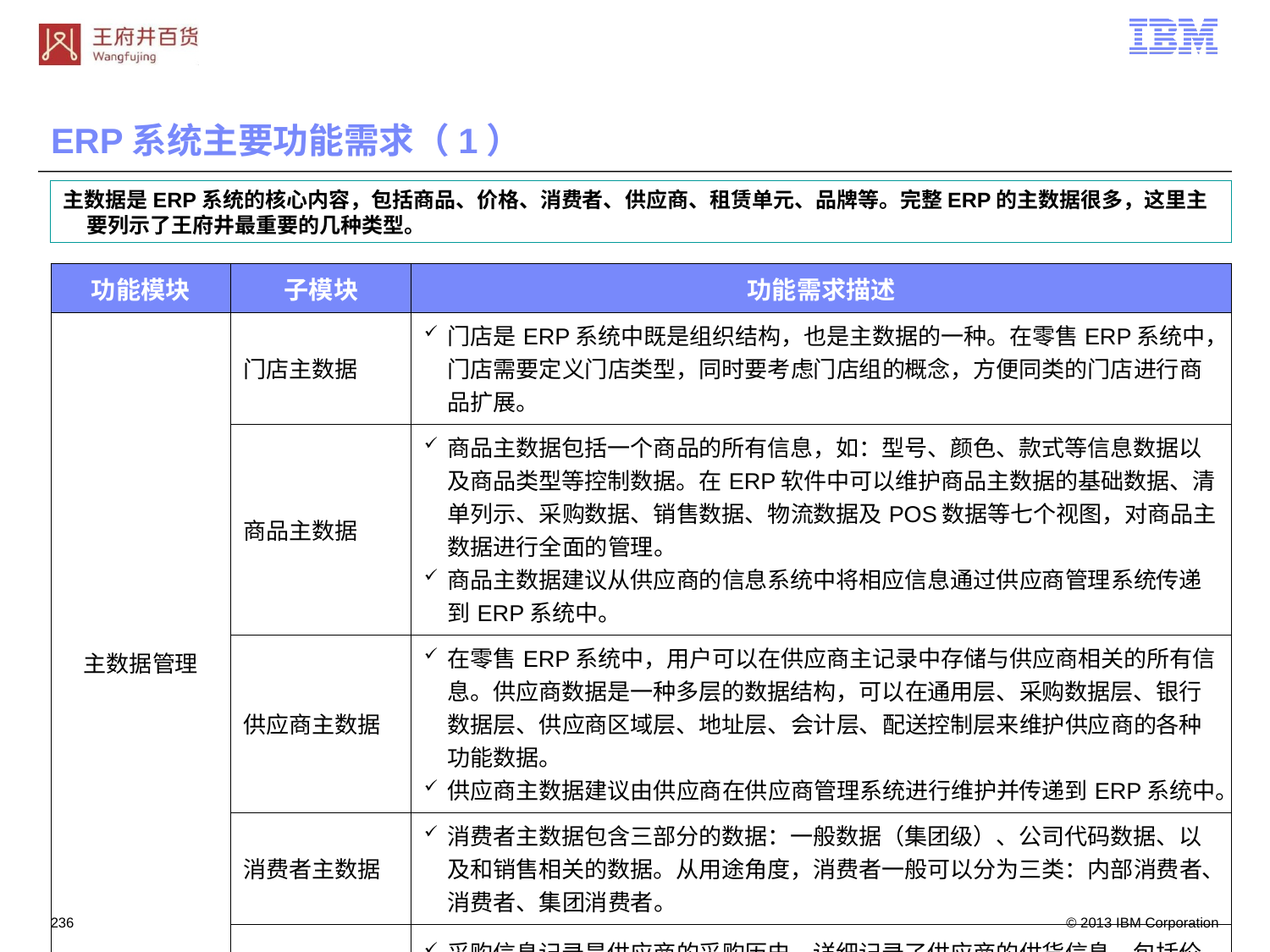

# ERP系统主要功能需求（1）
主数据是ERP系统的核心内容，包括商品、价格、消费者、供应商、租赁单元、品牌等。完整ERP的主数据很多，这里主要列示了王府井最重要的几种类型。
| 功能模块 | 子模块 | 功能需求描述 |
| --- | --- | --- |
| 主数据管理 | 门店主数据 | 门店是ERP系统中既是组织结构，也是主数据的一种。在零售ERP系统中，门店需要定义门店类型，同时要考虑门店组的概念，方便同类的门店进行商品扩展。 |
|  | 商品主数据 | 商品主数据包括一个商品的所有信息，如：型号、颜色、款式等信息数据以及商品类型等控制数据。在ERP软件中可以维护商品主数据的基础数据、清单列示、采购数据、销售数据、物流数据及POS数据等七个视图，对商品主数据进行全面的管理。 商品主数据建议从供应商的信息系统中将相应信息通过供应商管理系统传递到ERP系统中。 |
|  | 供应商主数据 | 在零售ERP系统中，用户可以在供应商主记录中存储与供应商相关的所有信息。供应商数据是一种多层的数据结构，可以在通用层、采购数据层、银行数据层、供应商区域层、地址层、会计层、配送控制层来维护供应商的各种功能数据。 供应商主数据建议由供应商在供应商管理系统进行维护并传递到ERP系统中。 |
|  | 消费者主数据 | 消费者主数据包含三部分的数据：一般数据（集团级）、公司代码数据、以及和销售相关的数据。从用途角度，消费者一般可以分为三类：内部消费者、消费者、集团消费者。 |
|  | 采购信息记录 | 采购信息记录是供应商的采购历史，详细记录了供应商的供货信息，包括价格条款，供货方式，交货期，结算方式。 |
236